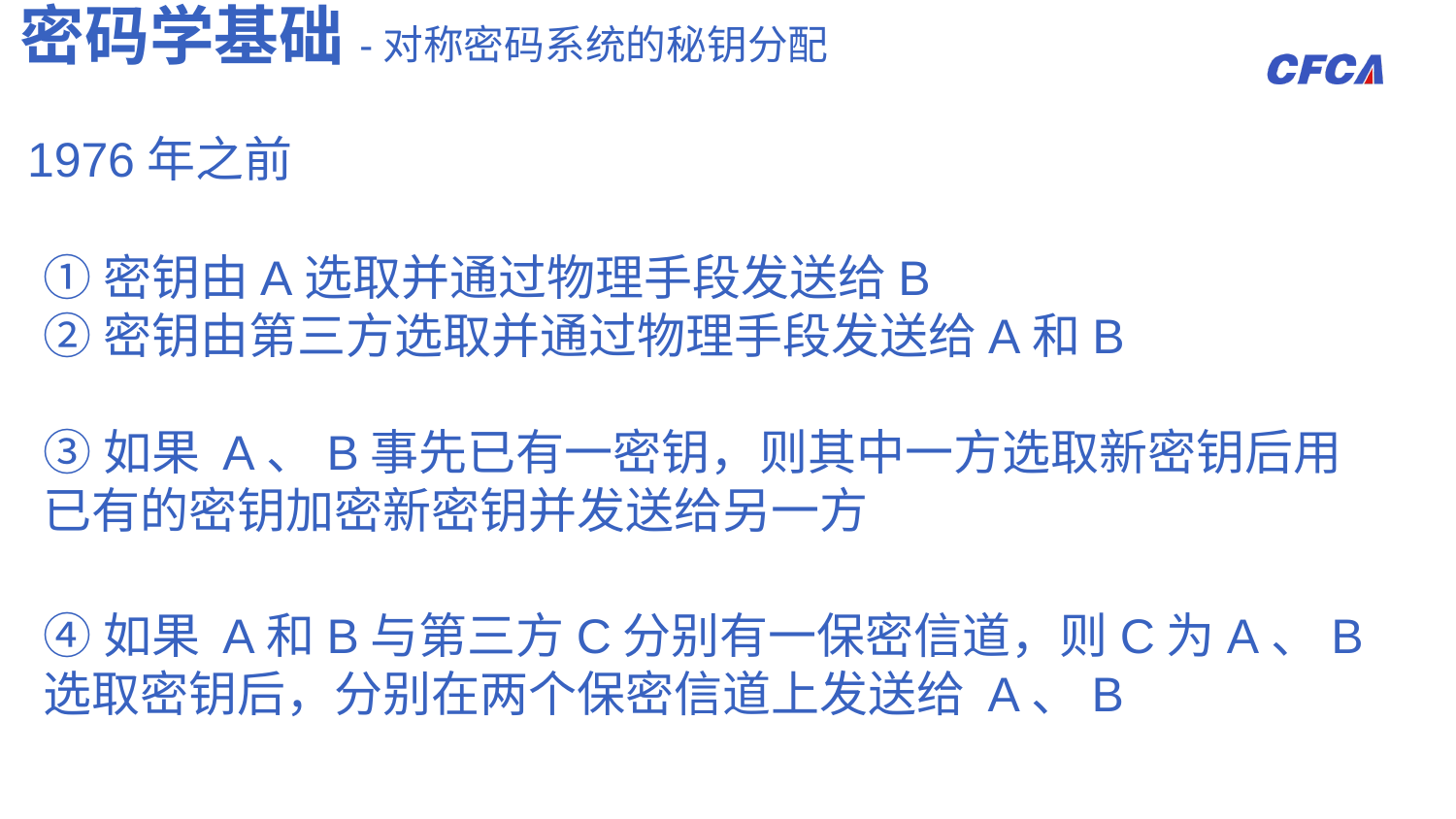

密码学基础-对称密码系统的秘钥分配
1976年之前
①密钥由A选取并通过物理手段发送给B
②密钥由第三方选取并通过物理手段发送给A和B

③如果 A、B事先已有一密钥，则其中一方选取新密钥后用已有的密钥加密新密钥并发送给另一方
④如果 A和B与第三方C分别有一保密信道，则C为A、B选取密钥后，分别在两个保密信道上发送给 A、B